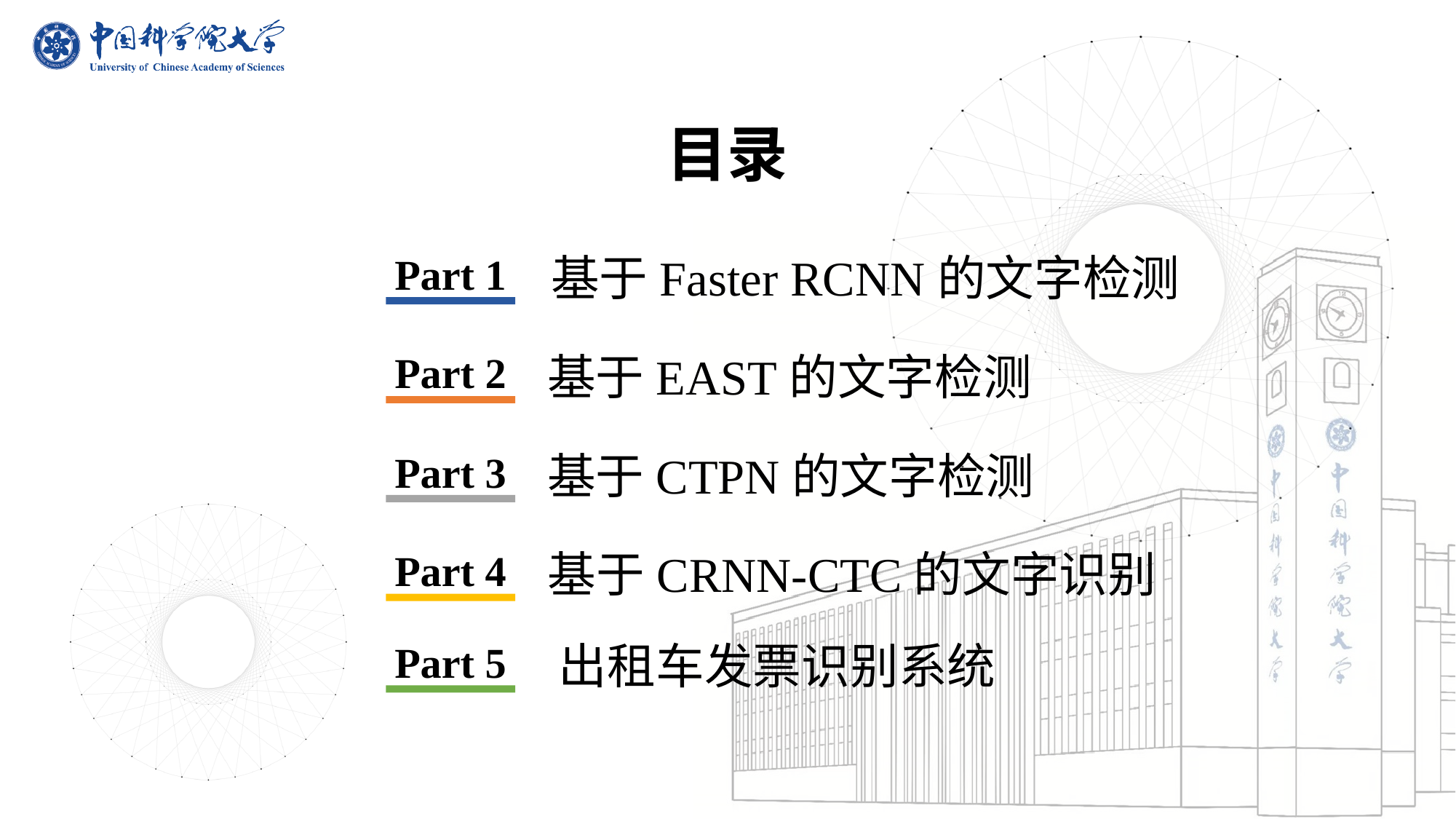

目录
Part 1
基于Faster RCNN的文字检测

基于EAST的文字检测
Part 2

基于CTPN的文字检测
Part 3

Part 4
基于CRNN-CTC的文字识别

Part 5
出租车发票识别系统